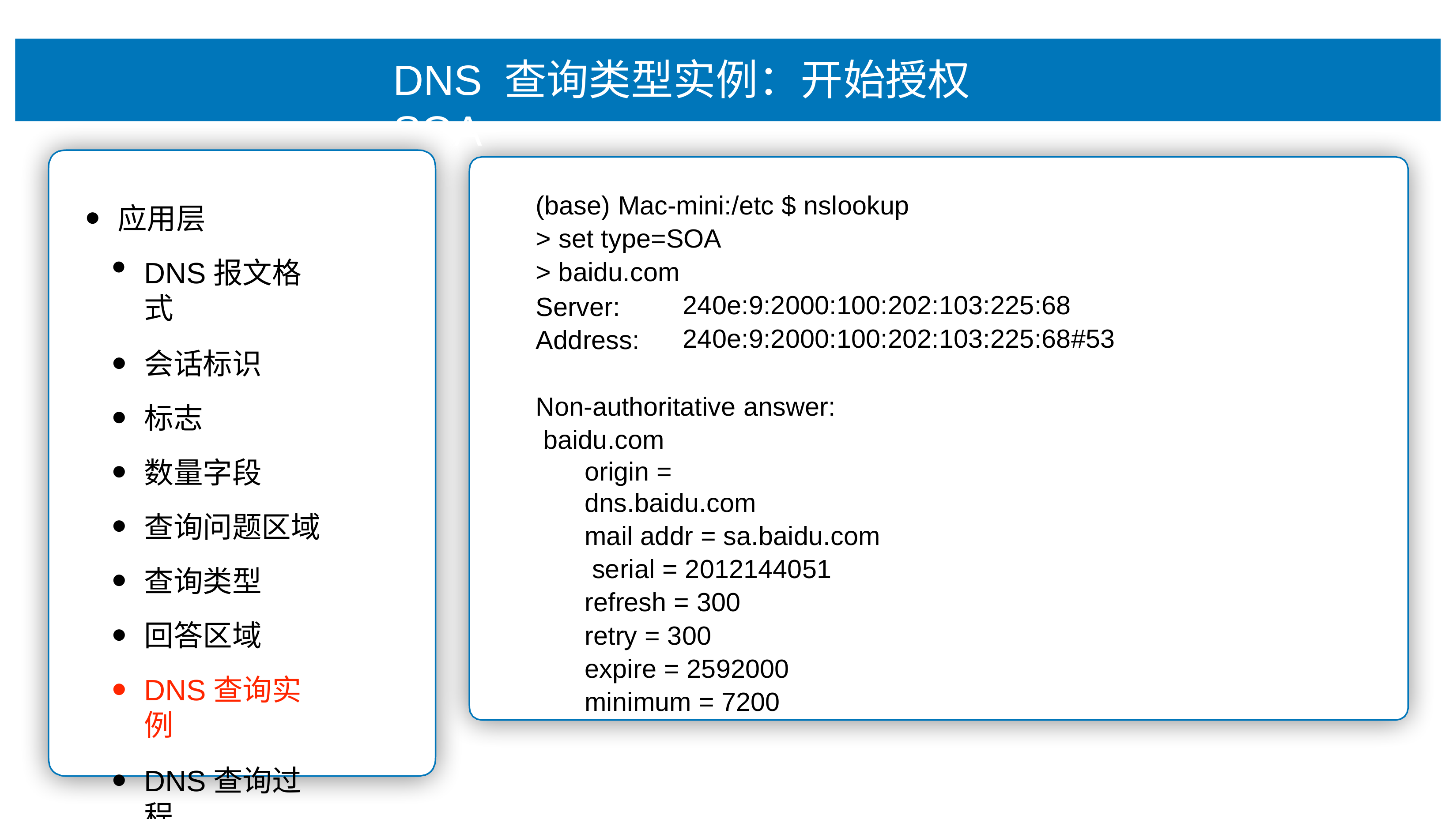

# DNS 查询类型实例：开始授权 SOA

(base) Mac-mini:/etc $ nslookup
> set type=SOA
> baidu.com
应⽤层
DNS报⽂格式
会话标识
标志
数量字段
查询问题区域
查询类型
回答区域
DNS查询实例
DNS查询过程
Server:  Address:
240e:9:2000:100:202:103:225:68
240e:9:2000:100:202:103:225:68#53
Non-authoritative answer:  baidu.com
origin = dns.baidu.com
mail addr = sa.baidu.com  serial = 2012144051
refresh = 300
retry = 300
expire = 2592000
minimum = 7200